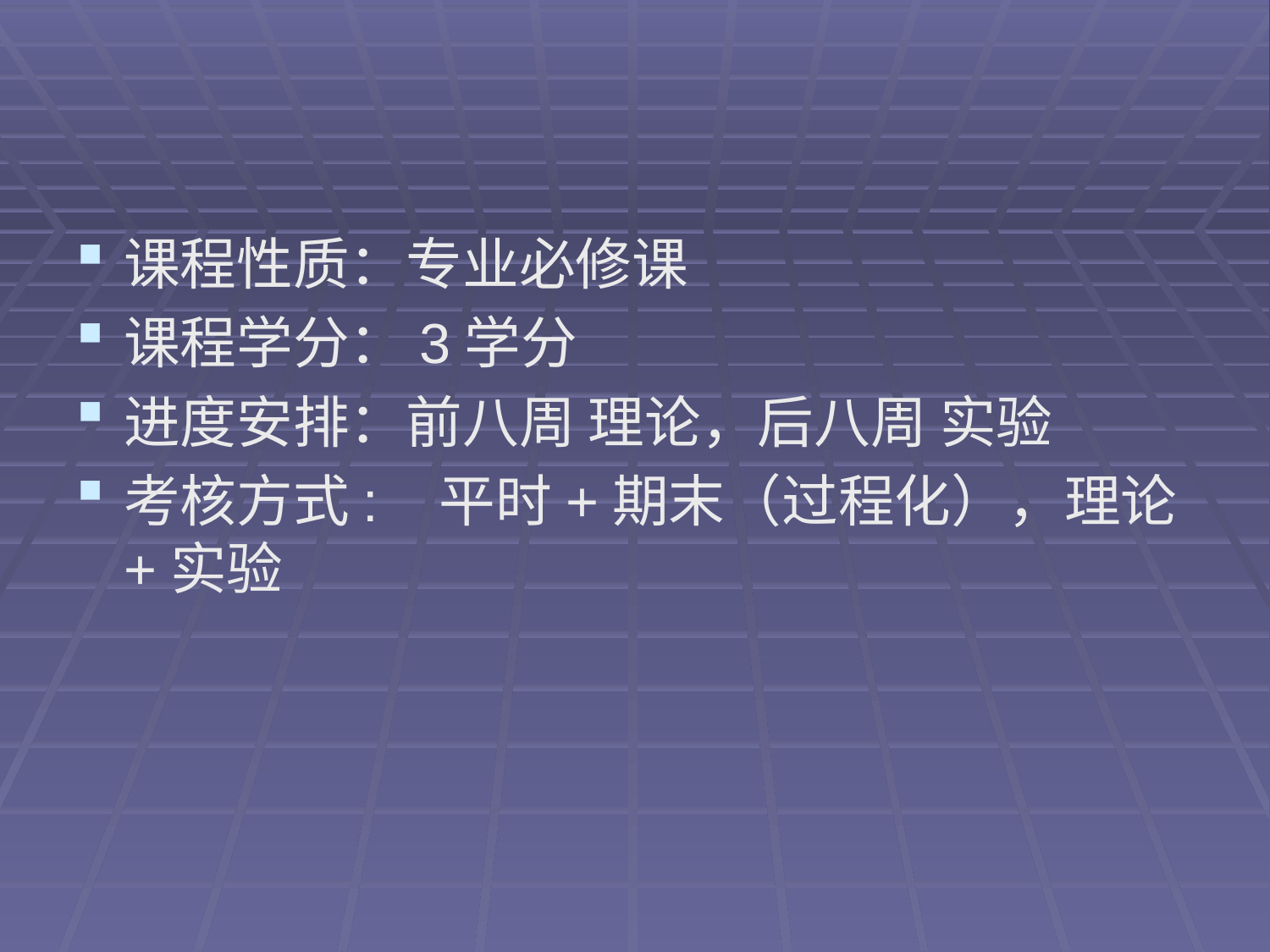

#
课程性质：专业必修课
课程学分：3学分
进度安排：前八周 理论，后八周 实验
考核方式:   平时+期末（过程化），理论+实验